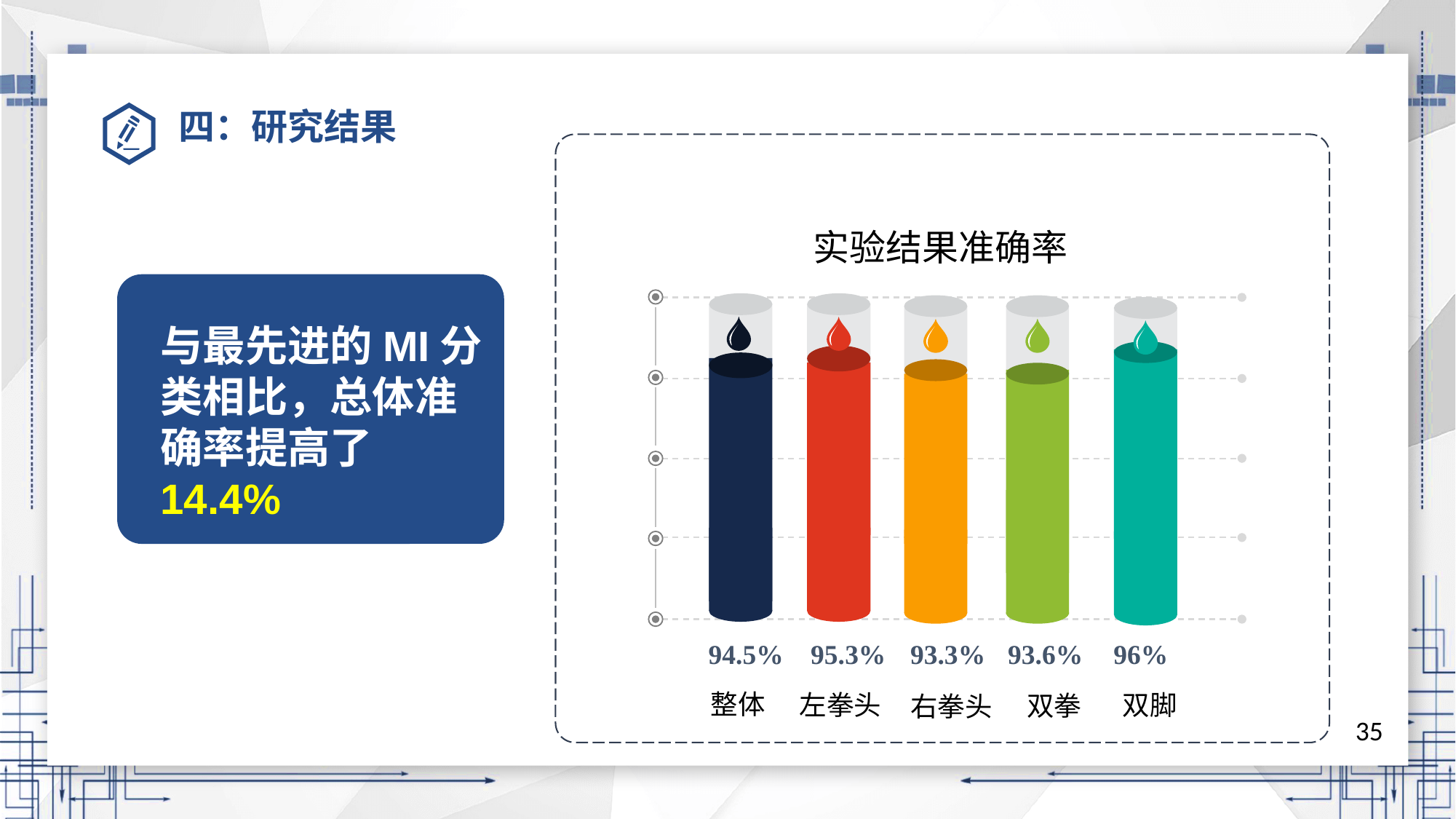

# 四：研究结果

实验结果准确率

与最先进的MI分类相比，总体准确率提高了14.4%

94.5%
95.3%
93.3%
93.6%
96%
整体
左拳头
双脚
双拳
右拳头
35